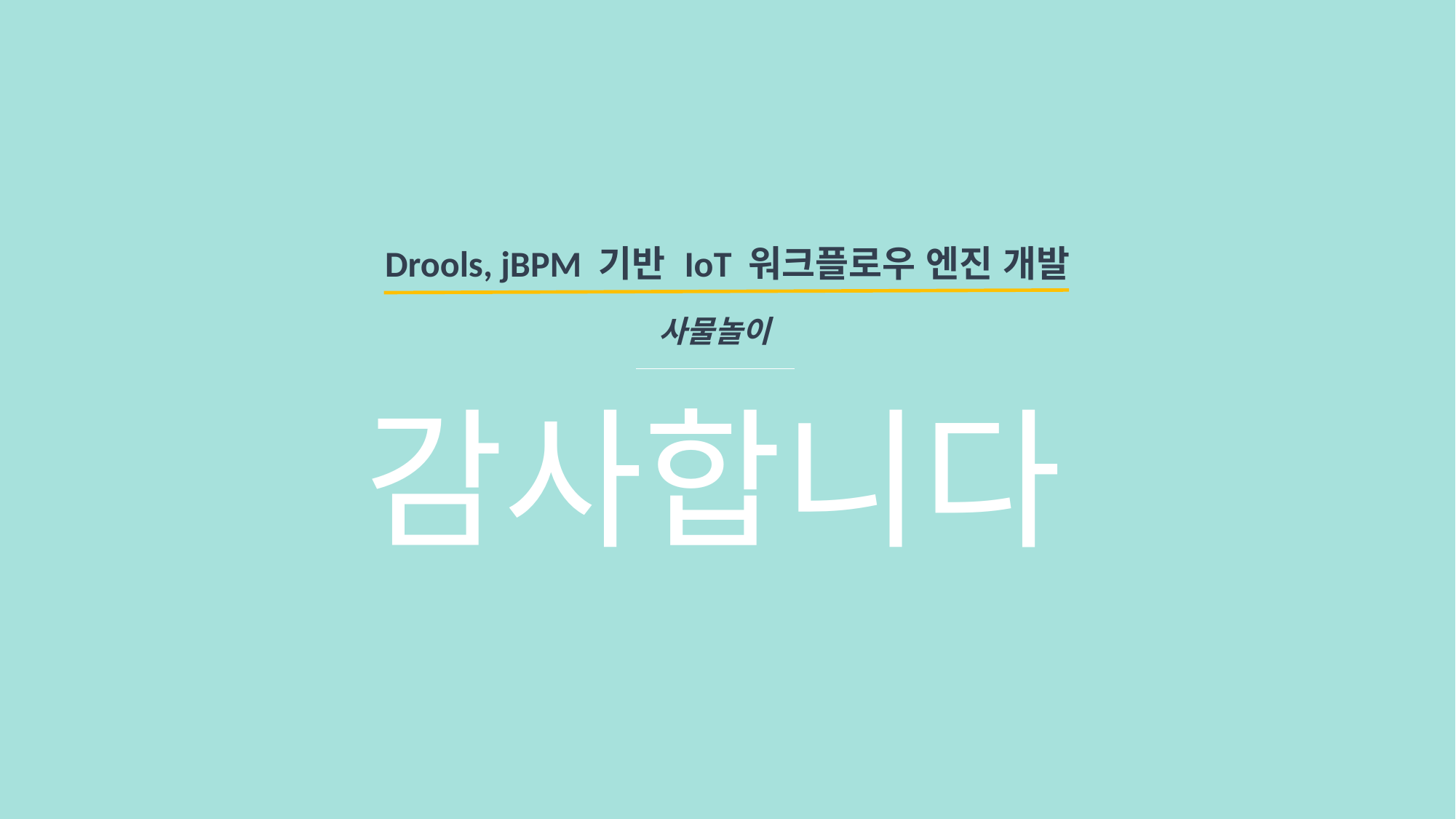

Drools, jBPM 기반 IoT 워크플로우 엔진 개발
사물놀이
감사합니다